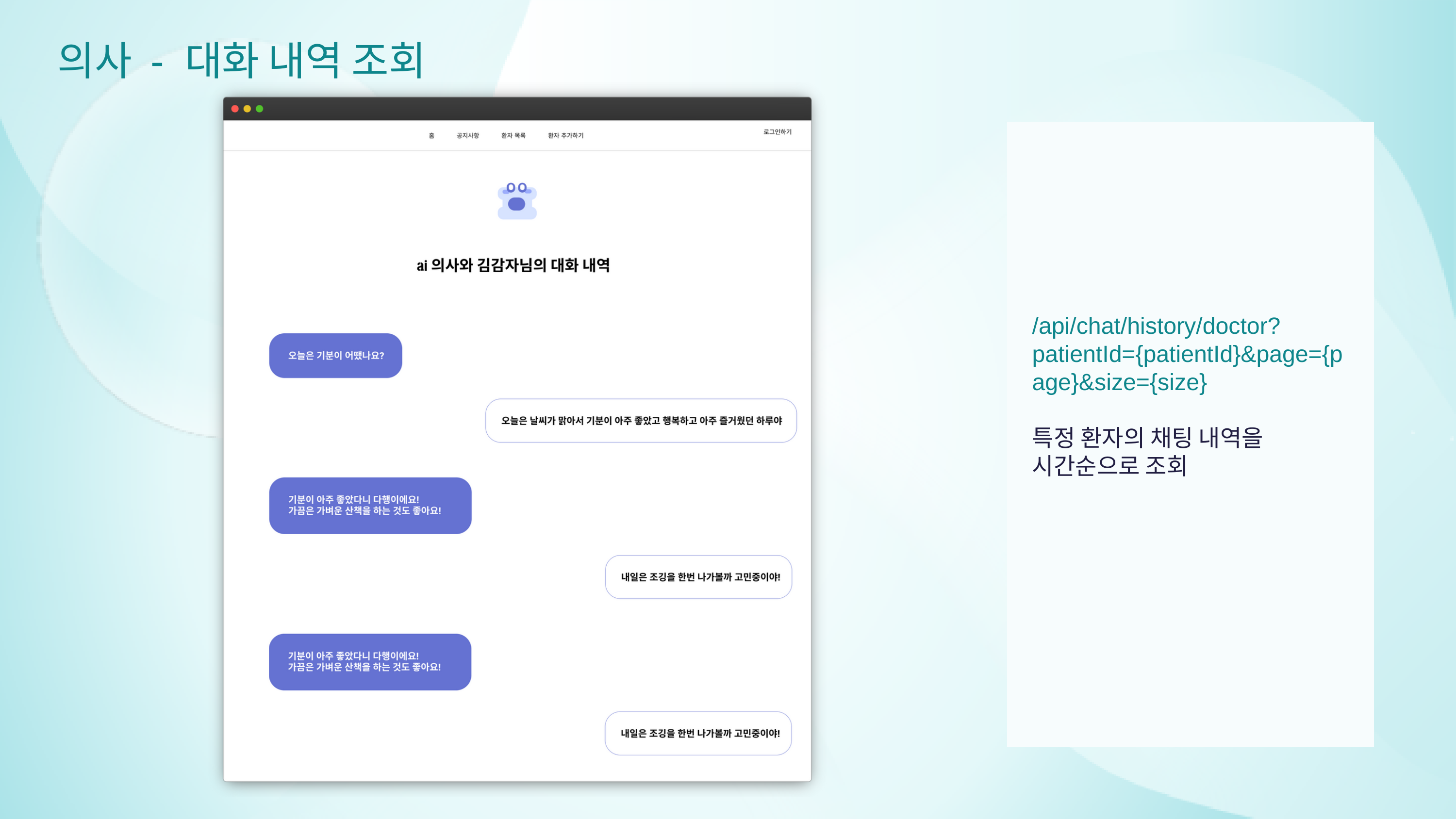

의사 - 대화 내역 조회

/api/chat/history/doctor?patientId={patientId}&page={page}&size={size}

특정 환자의 채팅 내역을
시간순으로 조회